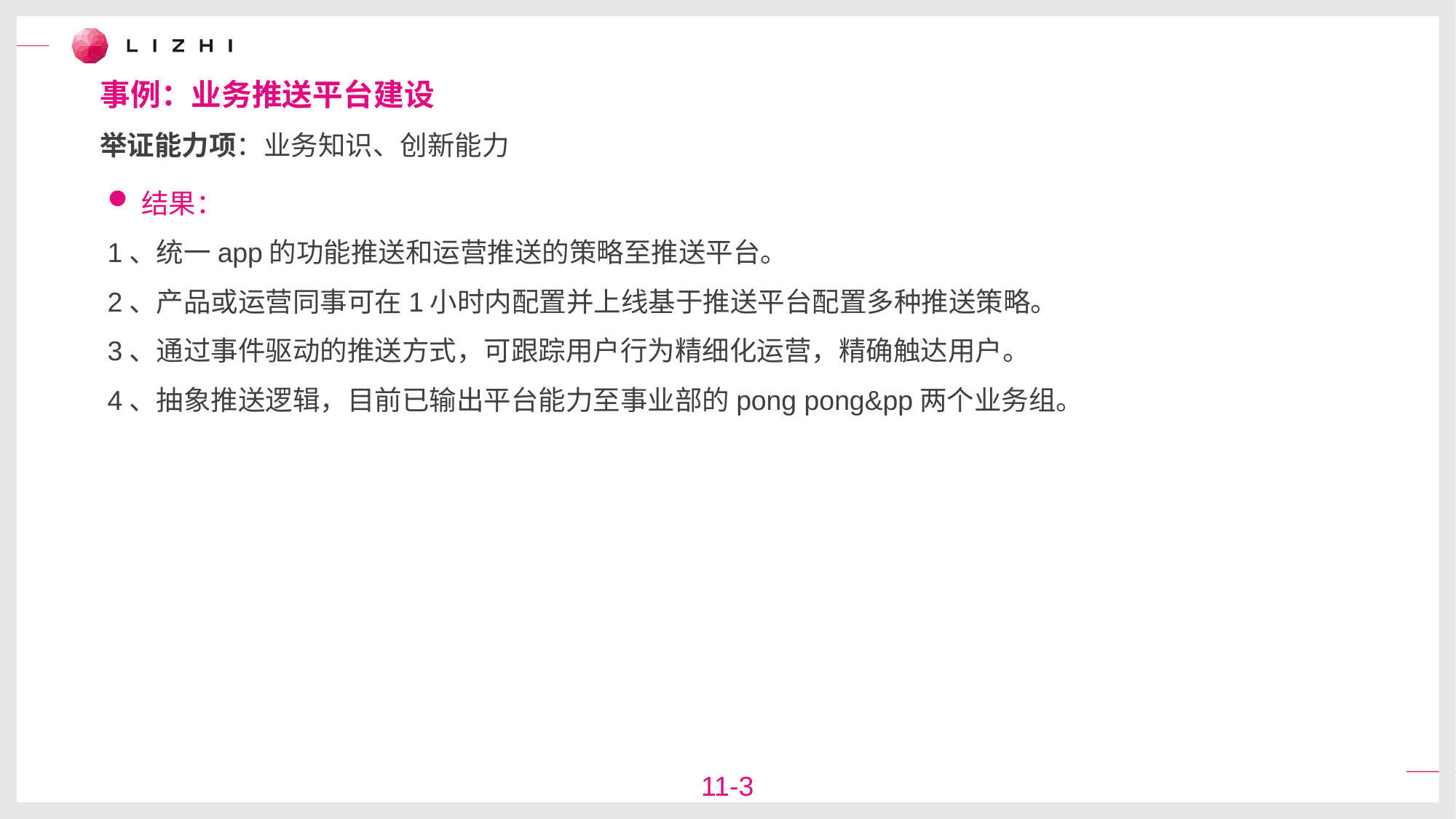

事例：业务推送平台建设
举证能力项：业务知识、创新能力
结果：
1、统一app的功能推送和运营推送的策略至推送平台。
2、产品或运营同事可在1小时内配置并上线基于推送平台配置多种推送策略。
3、通过事件驱动的推送方式，可跟踪用户行为精细化运营，精确触达用户。
4、抽象推送逻辑，目前已输出平台能力至事业部的pong pong&pp两个业务组。
11-3